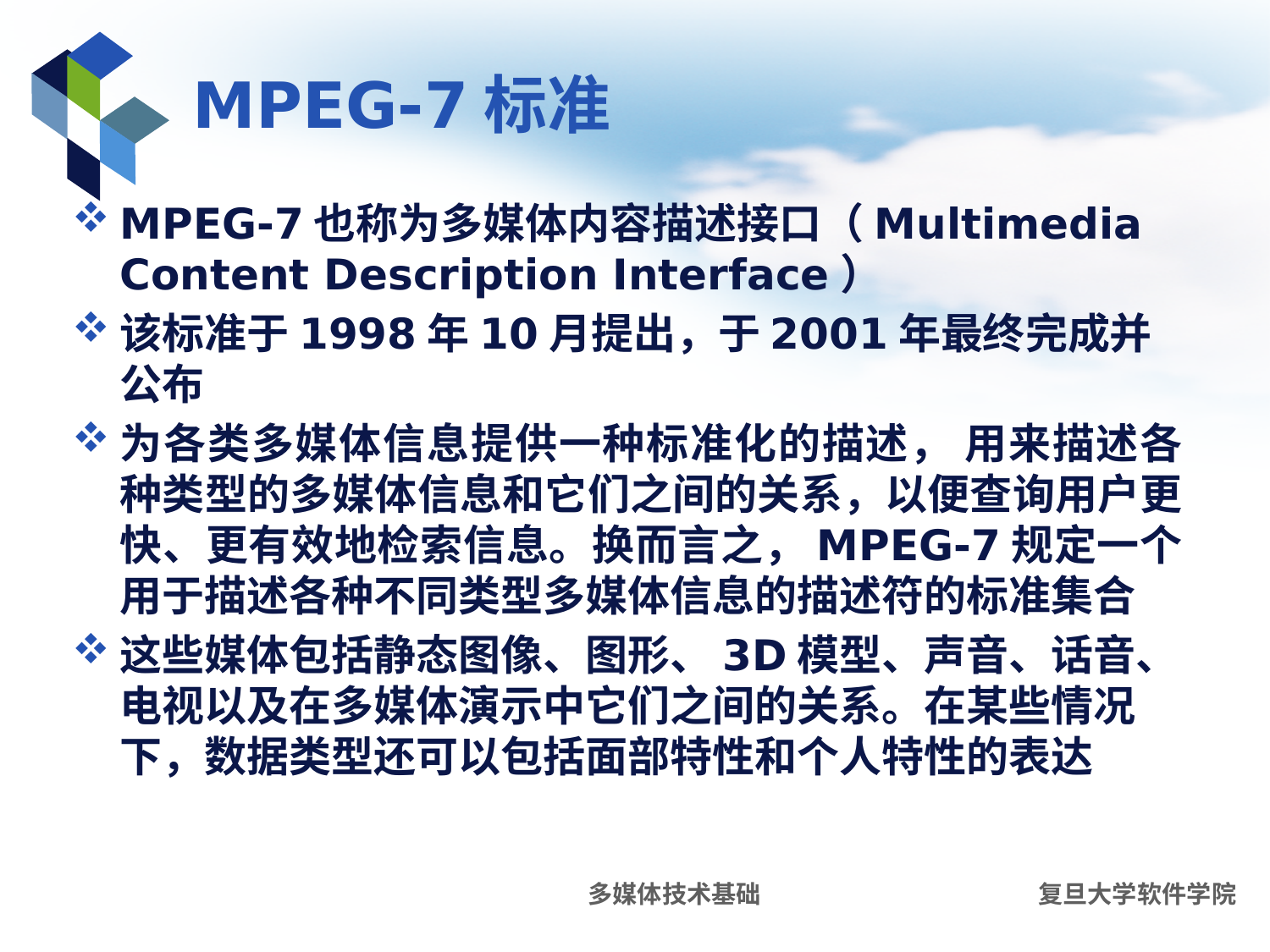

# MPEG-7标准
MPEG-7也称为多媒体内容描述接口（Multimedia Content Description Interface）
该标准于1998年10月提出，于2001年最终完成并公布
为各类多媒体信息提供一种标准化的描述， 用来描述各种类型的多媒体信息和它们之间的关系，以便查询用户更快、更有效地检索信息。换而言之，MPEG-7规定一个用于描述各种不同类型多媒体信息的描述符的标准集合
这些媒体包括静态图像、图形、3D模型、声音、话音、电视以及在多媒体演示中它们之间的关系。在某些情况下，数据类型还可以包括面部特性和个人特性的表达
多媒体技术基础